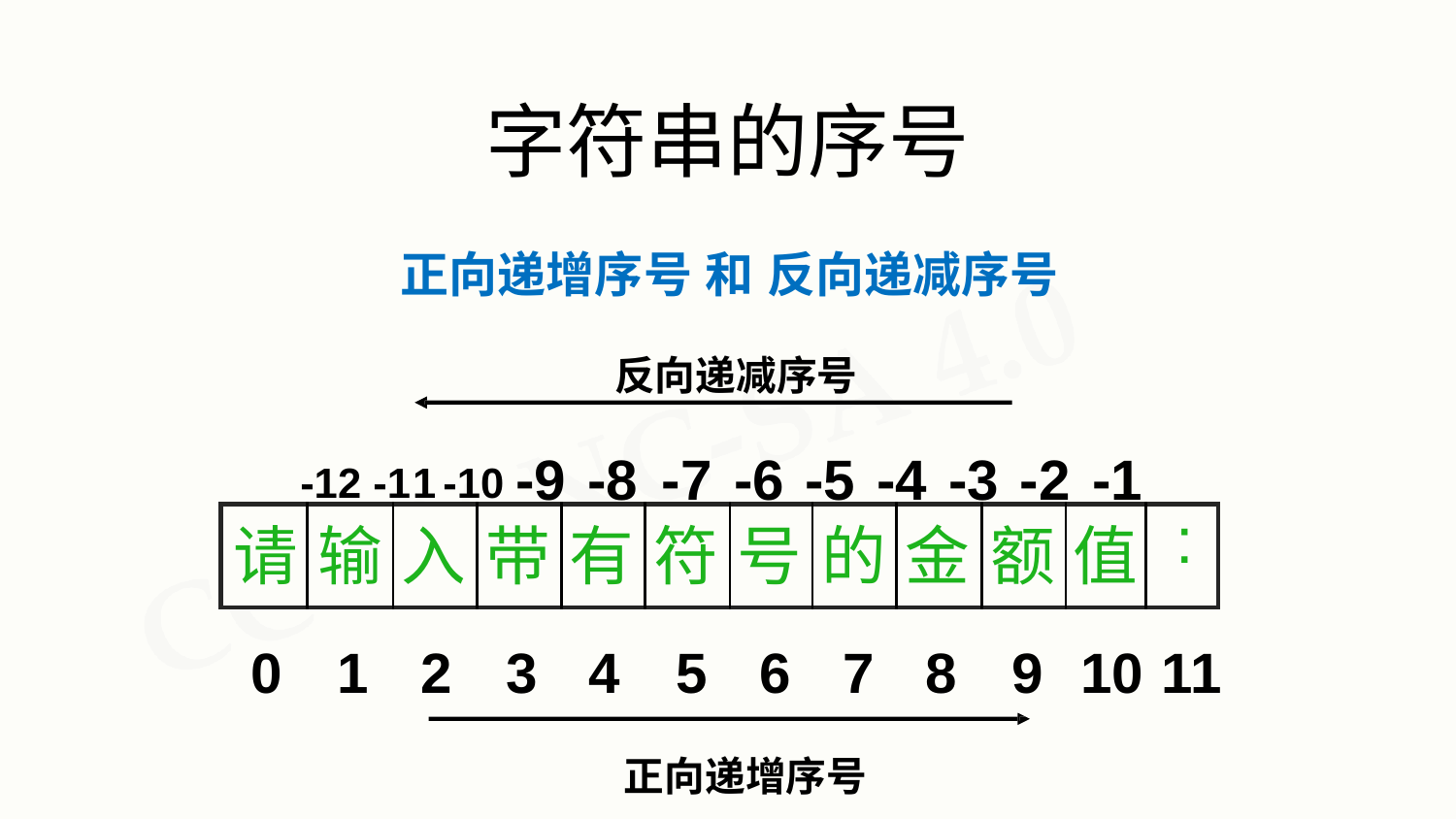

# 字符串的序号
正向递增序号 和 反向递减序号

反向递减序号
-12 -11-10 -9 -8 -7 -6 -5 -4 -3 -2 -1

| 请 | 输 | 入 | 带 | 有 | 符 | 号 | 的 | 金 | 额 | 值 | : |
| --- | --- | --- | --- | --- | --- | --- | --- | --- | --- | --- | --- |
0	1	2	3	4	5	6	7	8	9	10 11
正向递增序号